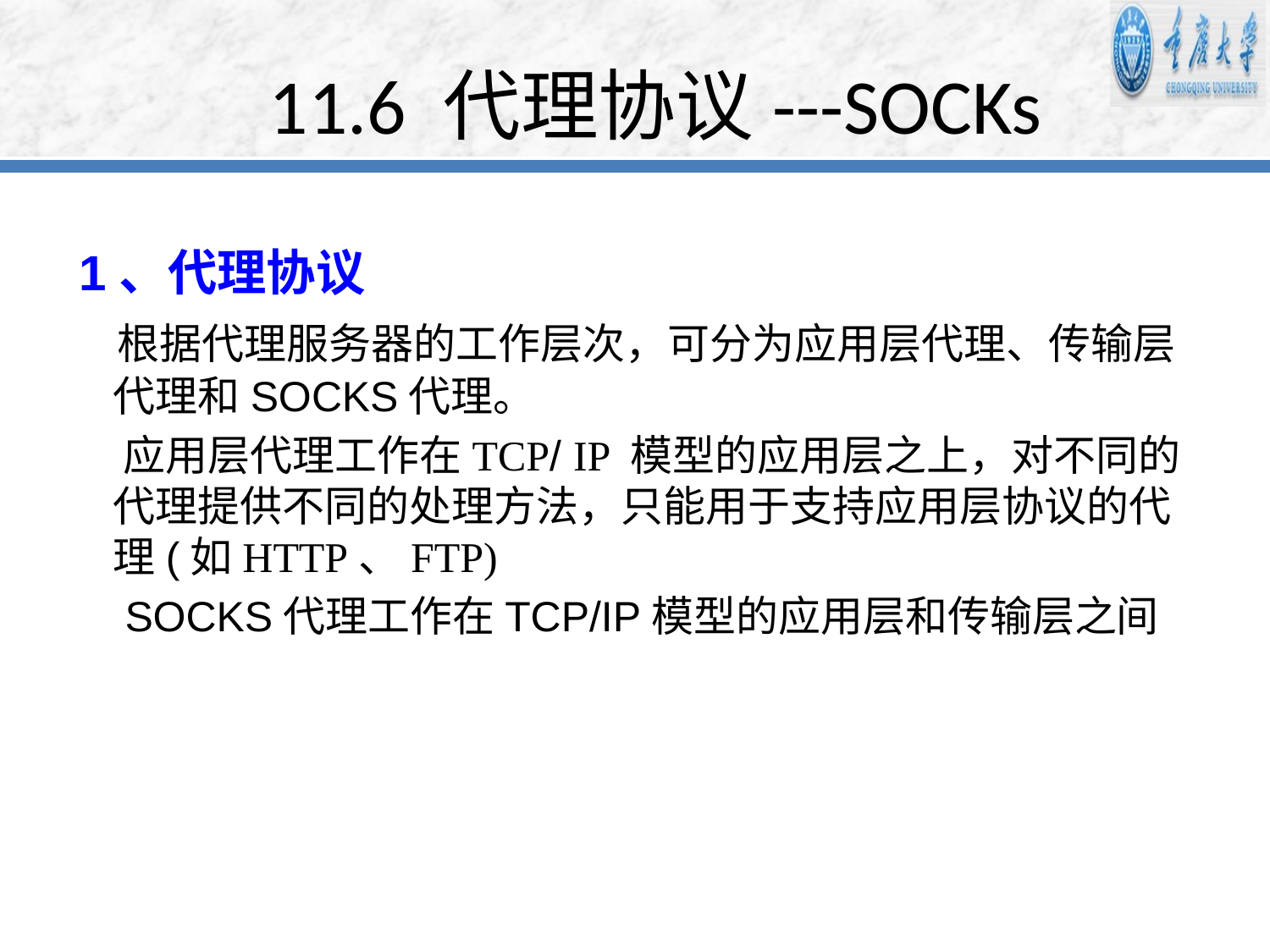

# 11.6 代理协议---SOCKs
 1、代理协议
    根据代理服务器的工作层次，可分为应用层代理、传输层代理和SOCKS代理。
     应用层代理工作在TCP/ IP 模型的应用层之上，对不同的代理提供不同的处理方法，只能用于支持应用层协议的代理(如HTTP、FTP)
     SOCKS代理工作在TCP/IP模型的应用层和传输层之间